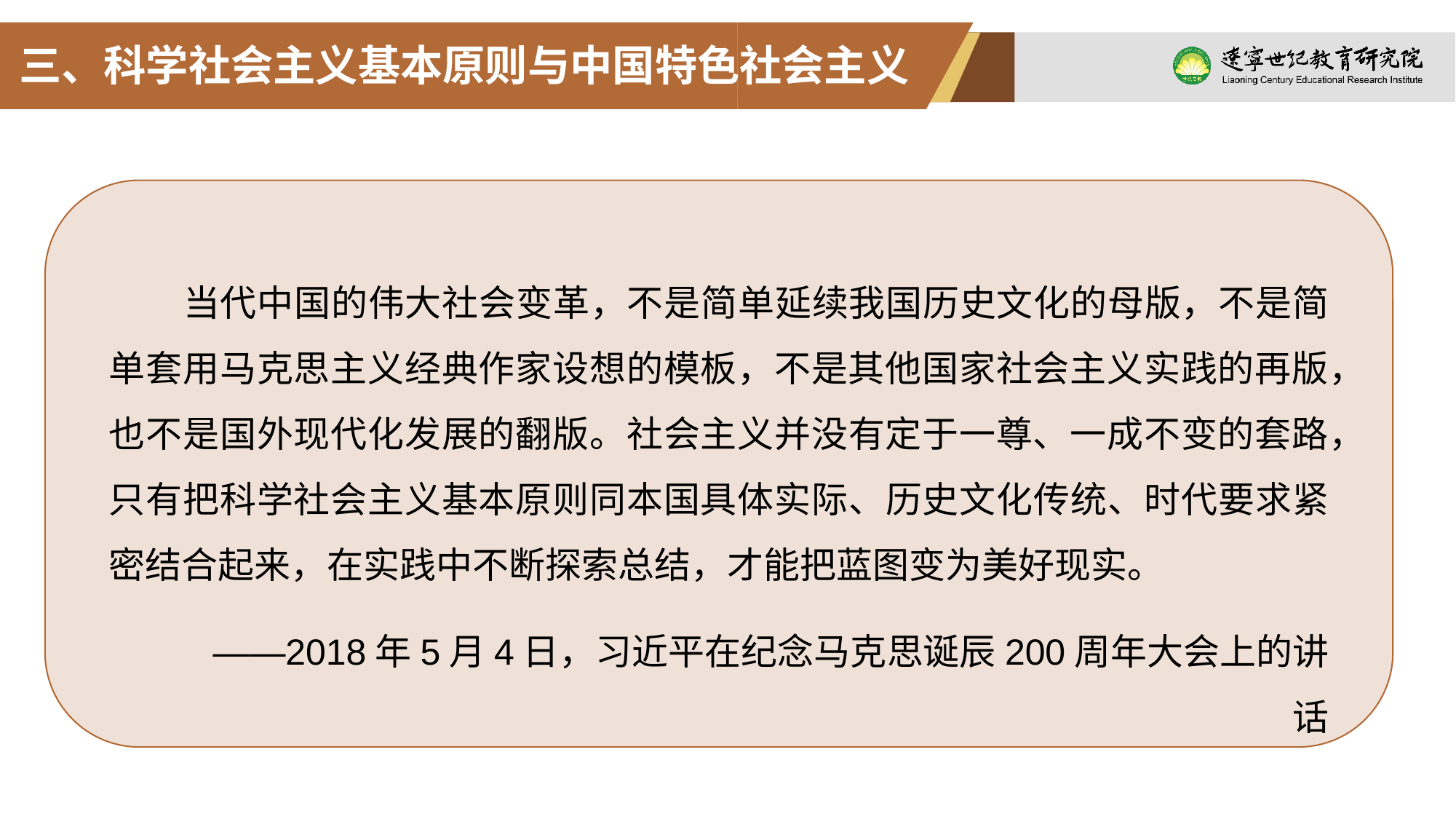

三、科学社会主义基本原则与中国特色社会主义

当代中国的伟大社会变革，不是简单延续我国历史文化的母版，不是简单套用马克思主义经典作家设想的模板，不是其他国家社会主义实践的再版，也不是国外现代化发展的翻版。社会主义并没有定于一尊、一成不变的套路，只有把科学社会主义基本原则同本国具体实际、历史文化传统、时代要求紧密结合起来，在实践中不断探索总结，才能把蓝图变为美好现实。
——2018年5月4日，习近平在纪念马克思诞辰200周年大会上的讲话